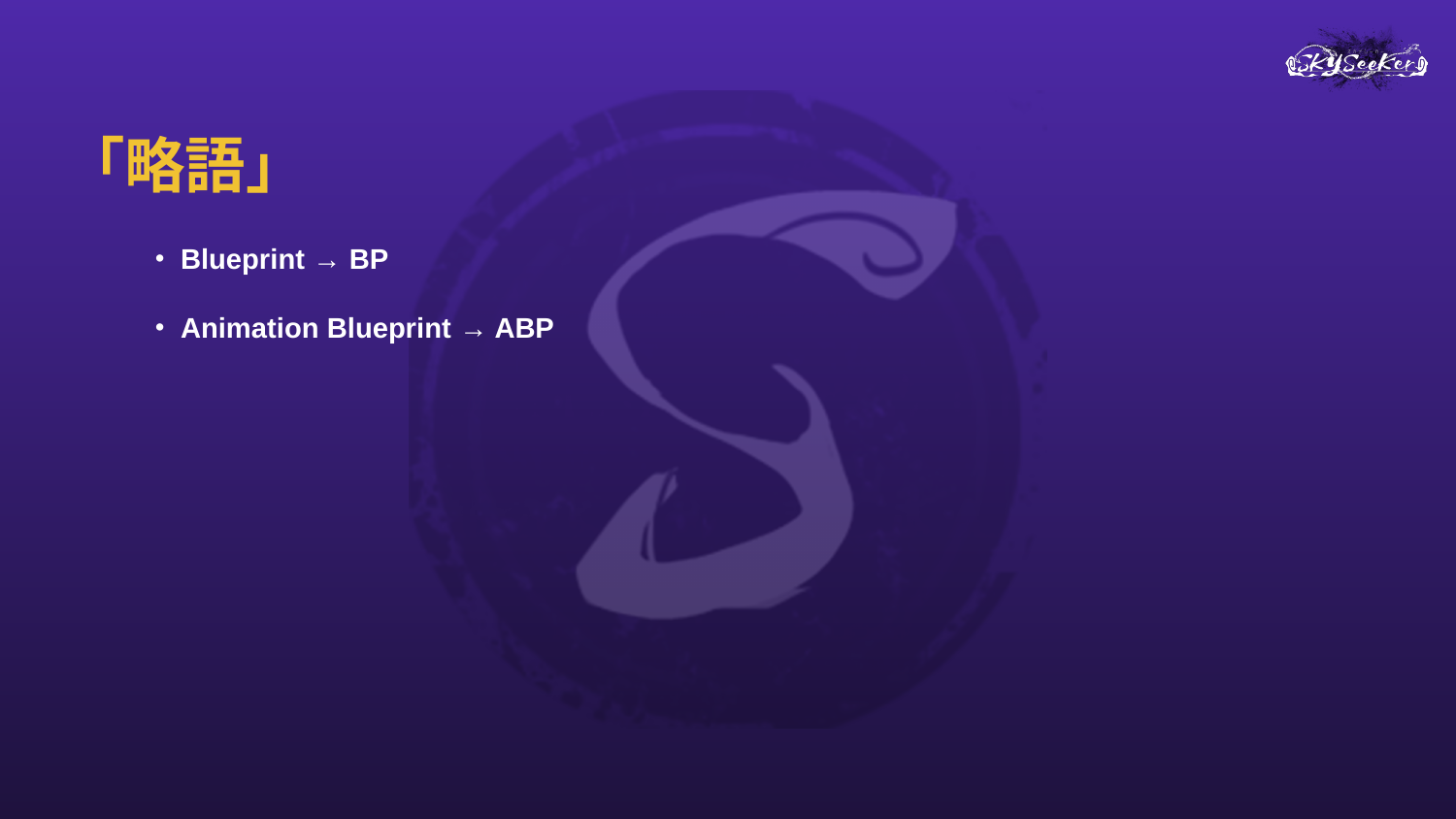

# 「略語」
・Blueprint → BP
・Animation Blueprint → ABP